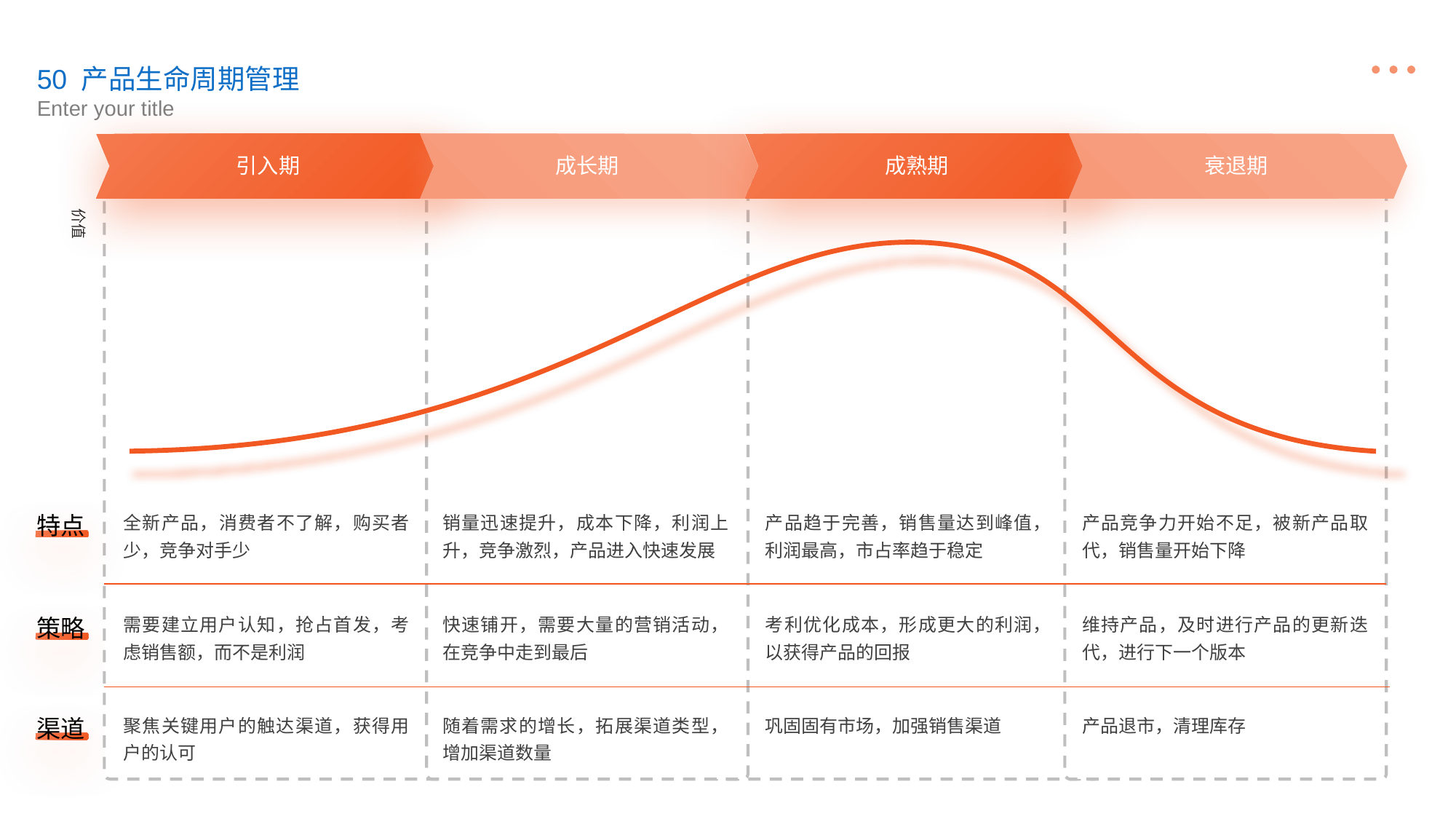

50 产品生命周期管理

Enter your title

引入期
成长期
成熟期
衰退期

价值

全新产品，消费者不了解，购买者少，竞争对手少
销量迅速提升，成本下降，利润上升，竞争激烈，产品进入快速发展
产品趋于完善，销售量达到峰值，利润最高，市占率趋于稳定
产品竞争力开始不足，被新产品取代，销售量开始下降
特点

需要建立用户认知，抢占首发，考虑销售额，而不是利润
快速铺开，需要大量的营销活动，在竞争中走到最后
考利优化成本，形成更大的利润，以获得产品的回报
维持产品，及时进行产品的更新迭代，进行下一个版本
策略

聚焦关键用户的触达渠道，获得用户的认可
随着需求的增长，拓展渠道类型，增加渠道数量
巩固固有市场，加强销售渠道
产品退市，清理库存
渠道